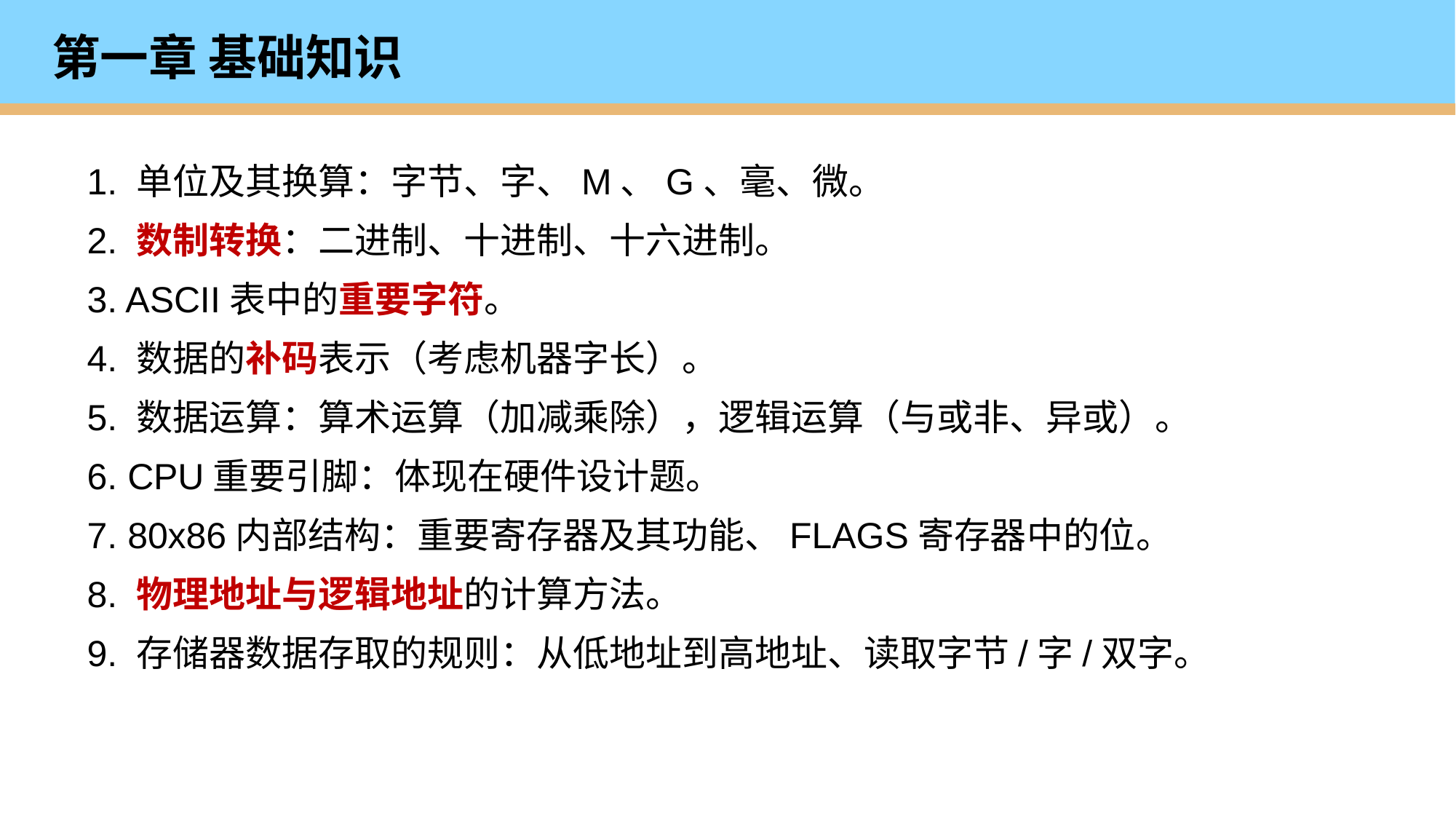

# 第一章 基础知识
1. 单位及其换算：字节、字、M、G、毫、微。
2. 数制转换：二进制、十进制、十六进制。
3. ASCII表中的重要字符。
4. 数据的补码表示（考虑机器字长）。
5. 数据运算：算术运算（加减乘除），逻辑运算（与或非、异或）。
6. CPU重要引脚：体现在硬件设计题。
7. 80x86内部结构：重要寄存器及其功能、FLAGS寄存器中的位。
8. 物理地址与逻辑地址的计算方法。
9. 存储器数据存取的规则：从低地址到高地址、读取字节/字/双字。

3